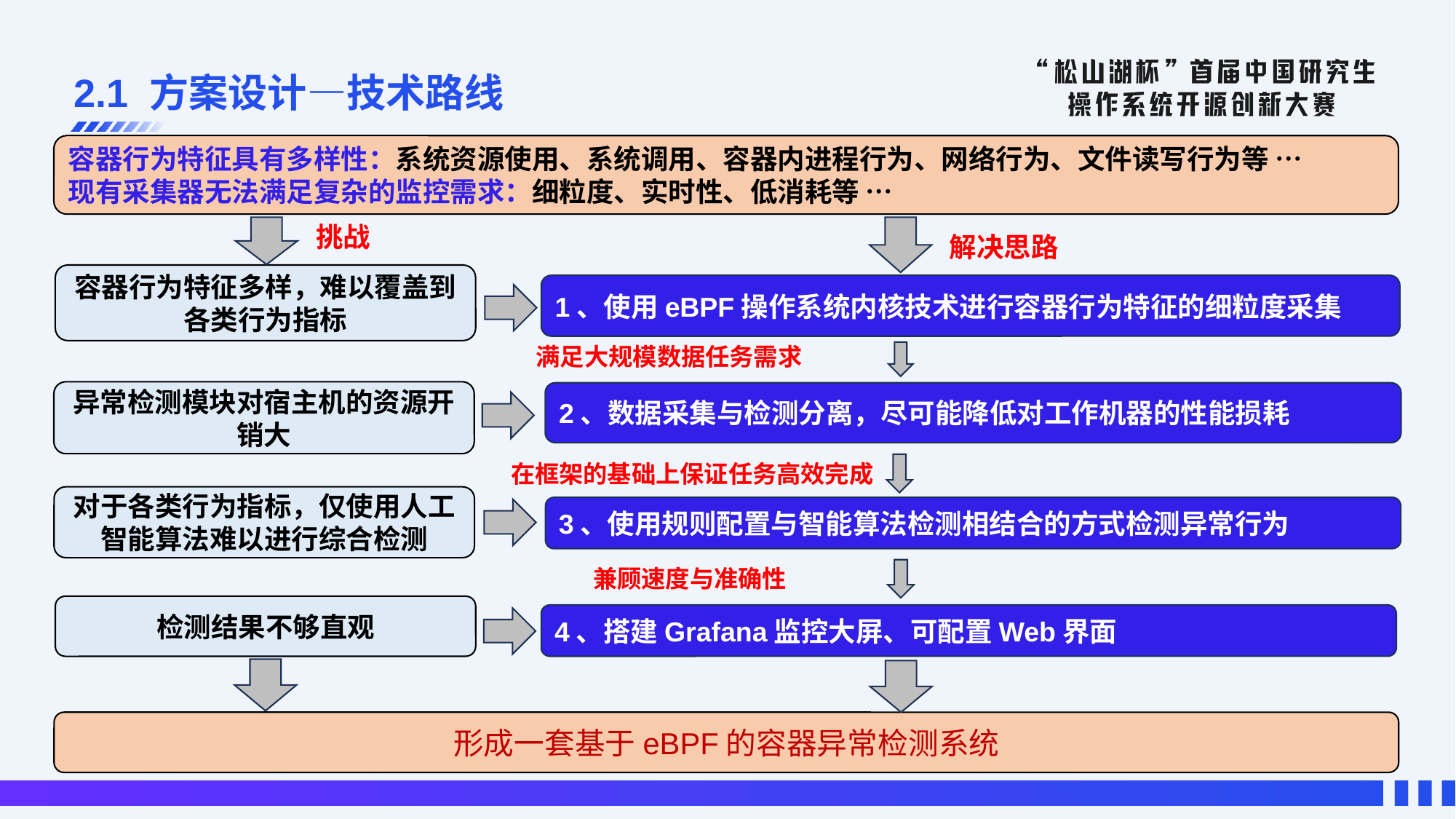

# 2.1 方案设计—技术路线
容器行为特征具有多样性：系统资源使用、系统调用、容器内进程行为、网络行为、文件读写行为等 …
现有采集器无法满足复杂的监控需求：细粒度、实时性、低消耗等 …
挑战

解决思路
容器行为特征多样，难以覆盖到各类行为指标
1、使用eBPF操作系统内核技术进行容器行为特征的细粒度采集

满足大规模数据任务需求

异常检测模块对宿主机的资源开销大
2、数据采集与检测分离，尽可能降低对工作机器的性能损耗

在框架的基础上保证任务高效完成

对于各类行为指标，仅使用人工智能算法难以进行综合检测

3、使用规则配置与智能算法检测相结合的方式检测异常行为
兼顾速度与准确性

检测结果不够直观
4、搭建Grafana监控大屏、可配置Web界面

形成一套基于eBPF的容器异常检测系统